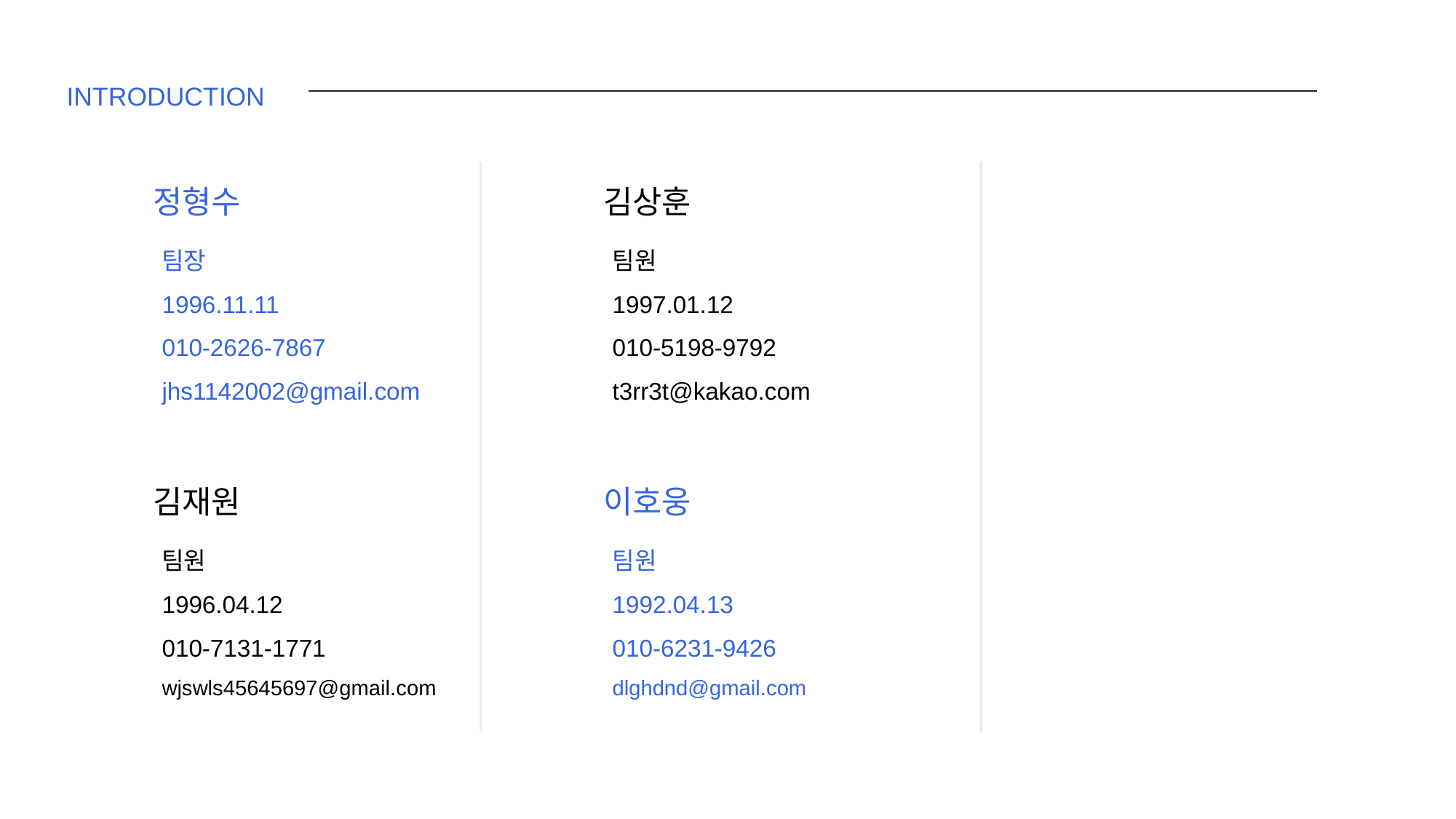

INTRODUCTION

정형수
김상훈
팀장
1996.11.11
010-2626-7867
jhs1142002@gmail.com
팀원
1997.01.12
010-5198-9792
t3rr3t@kakao.com

김재원
이호웅
팀원
1996.04.12
010-7131-1771
wjswls45645697@gmail.com
팀원
1992.04.13
010-6231-9426
dlghdnd@gmail.com